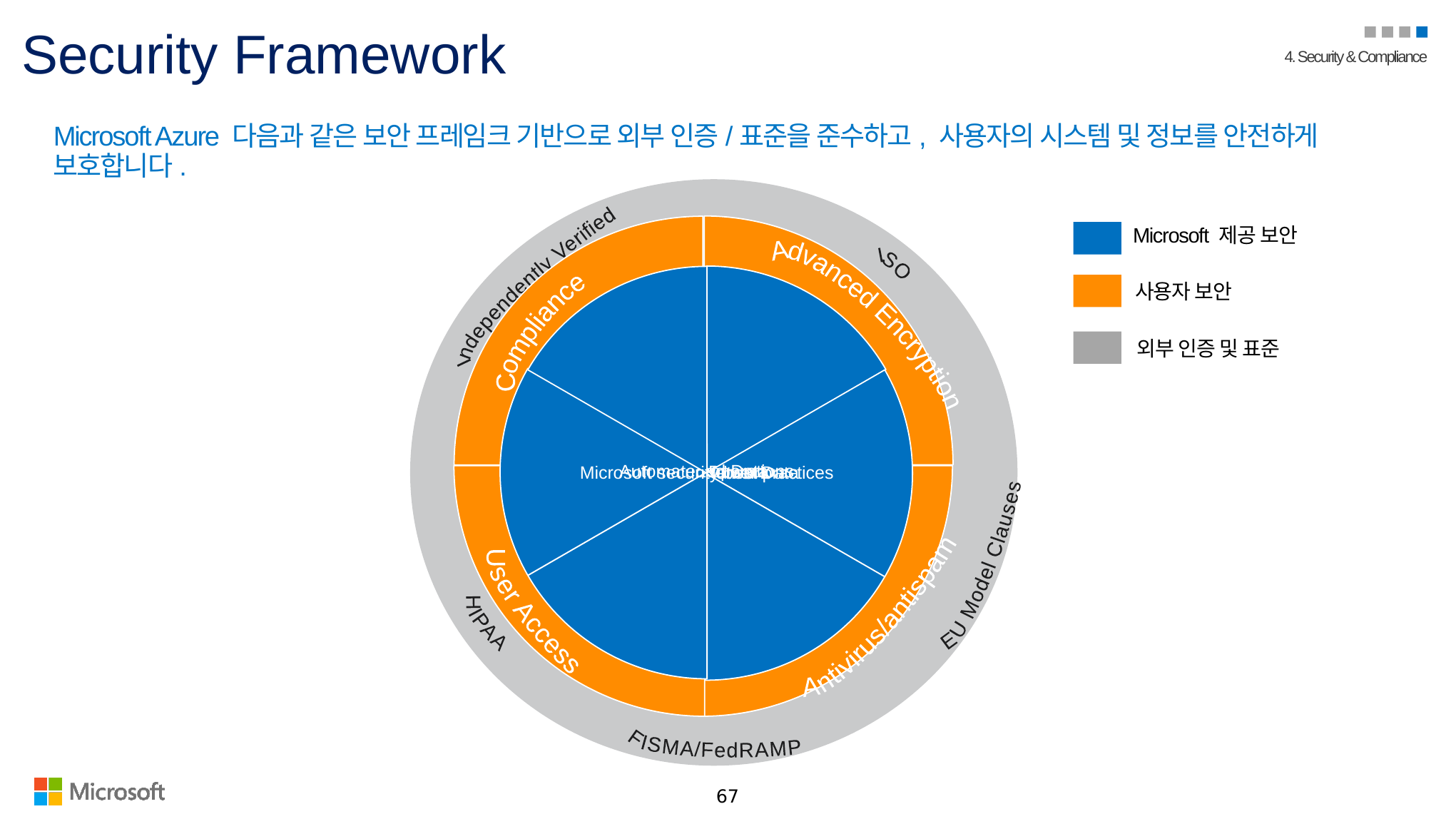

# Security Framework

 Microsoft Azure 구성
6. 보안
Microsoft Azure 다음과 같은 보안 프레임크 기반으로 외부 인증/표준을 준수하고, 사용자의 시스템 및 정보를 안전하게 보호합니다.

Advanced Encryption
Compliance
Antivirus/antispam
User Access

Independently Verified
ISO
EU Model Clauses
HIPAA
FISMA/FedRAMP
24 Hour Monitored Physical Hardware
Isolated Customer Data
Secure Network
Encrypted Data
Automated operations
Microsoft security best practices

Microsoft 제공 보안

사용자 보안

외부 인증 및 표준